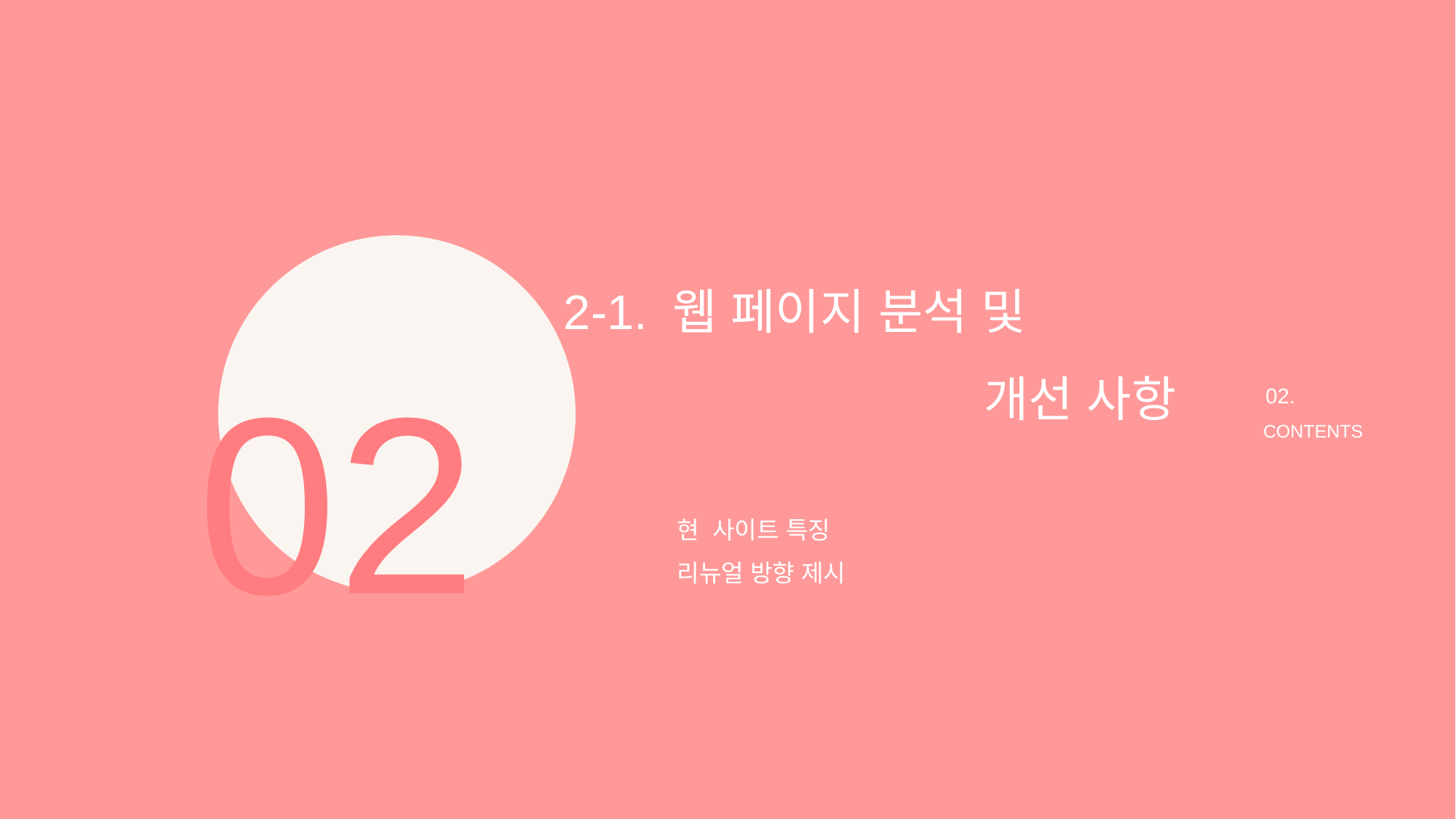

2-1. 웹 페이지 분석 및               개선 사항
02
02.
CONTENTS
현  사이트 특징
리뉴얼 방향 제시